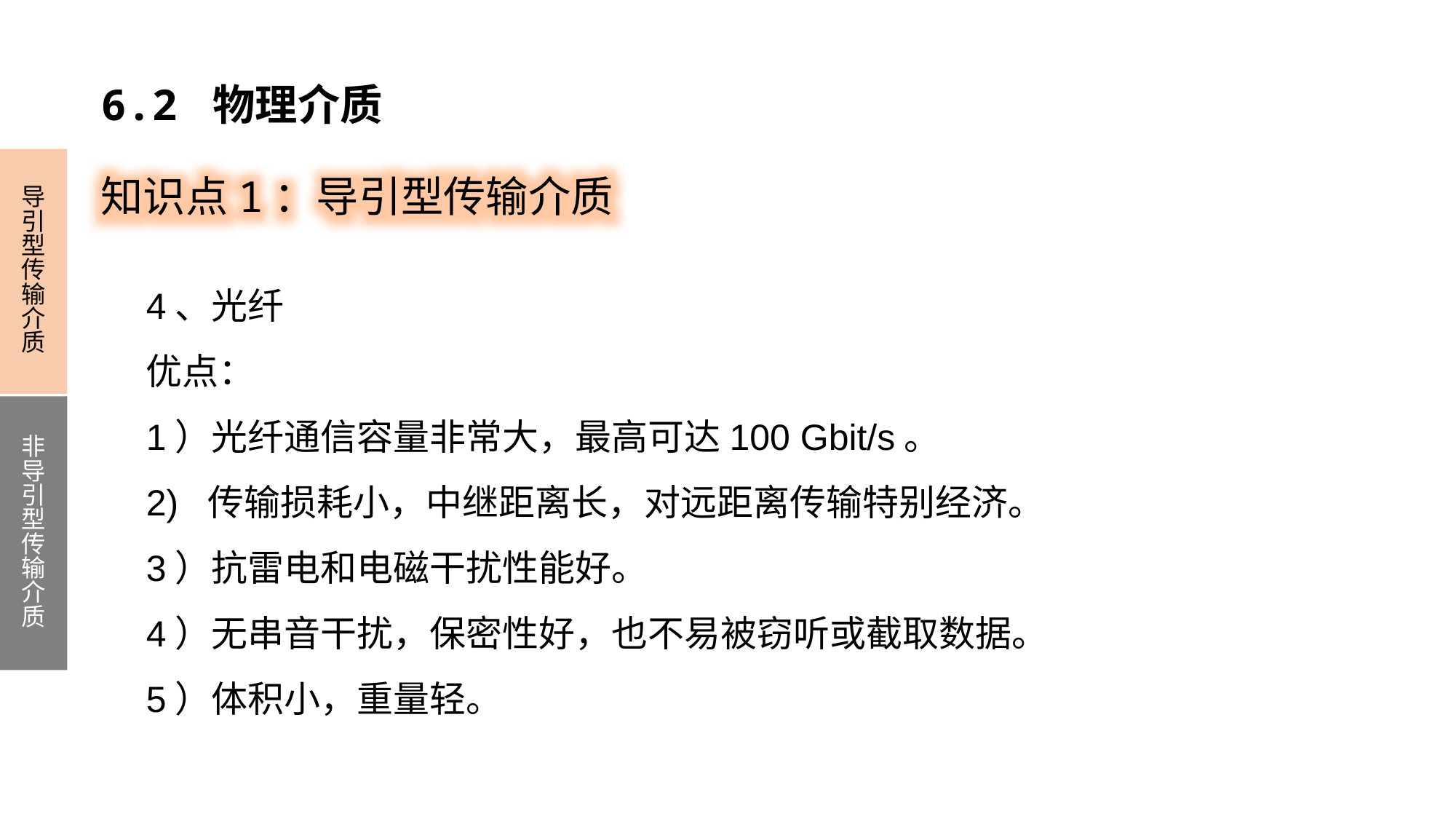

6.2 物理介质
知识点1：导引型传输介质
导引型传输介质
非导引型传输介质
4、光纤
优点：
1）光纤通信容量非常大，最高可达100 Gbit/s。
2)  传输损耗小，中继距离长，对远距离传输特别经济。
3）抗雷电和电磁干扰性能好。
4）无串音干扰，保密性好，也不易被窃听或截取数据。
5）体积小，重量轻。